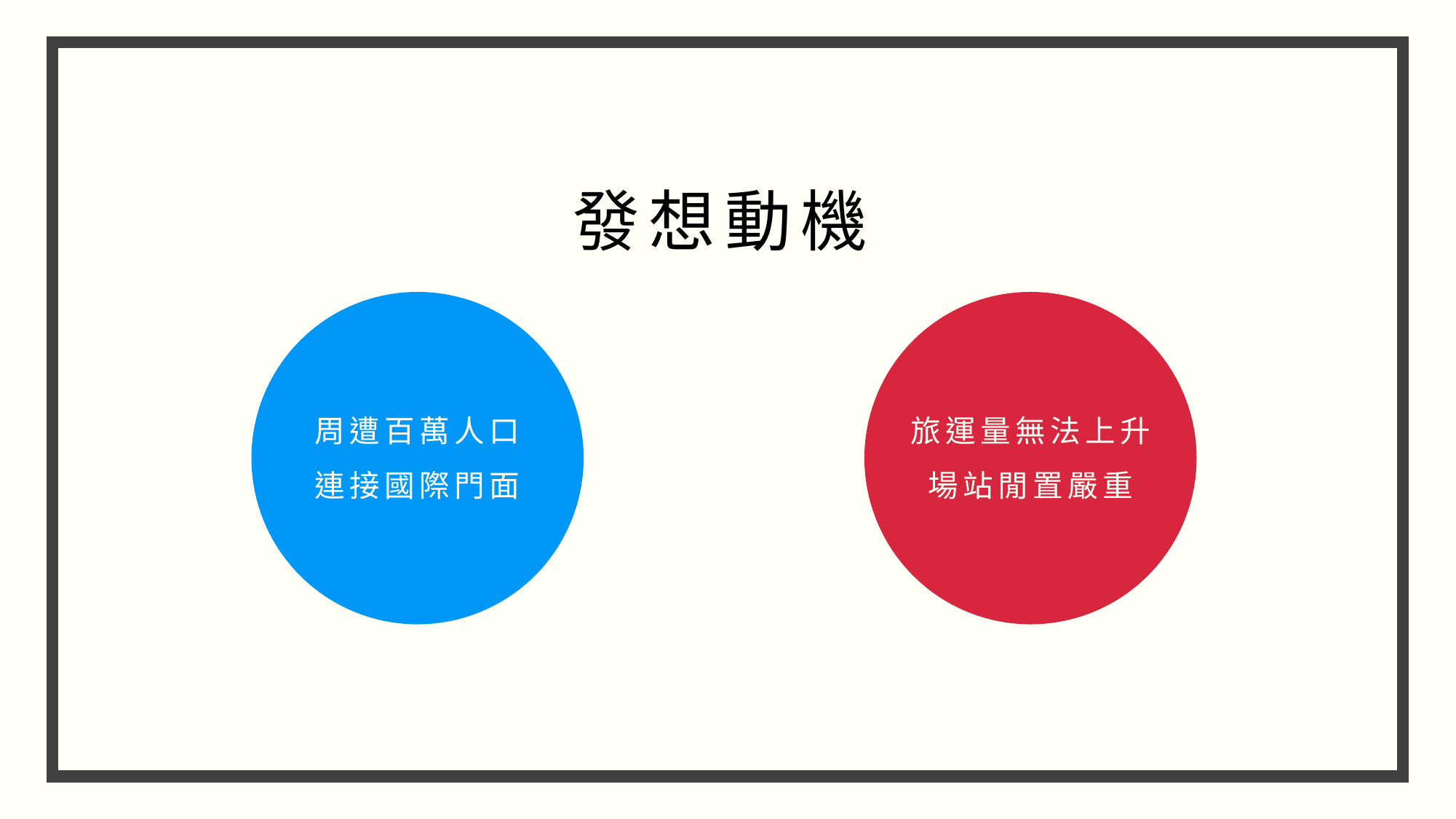

桃園機場捷運，周遭擁有百萬人口，連接台灣國際門面

旅運量無顯著上升，周遭許多場站不僅閒置狀況嚴重

發想動機

周遭百萬人口

連接國際門面
旅運量無法上升

場站閒置嚴重